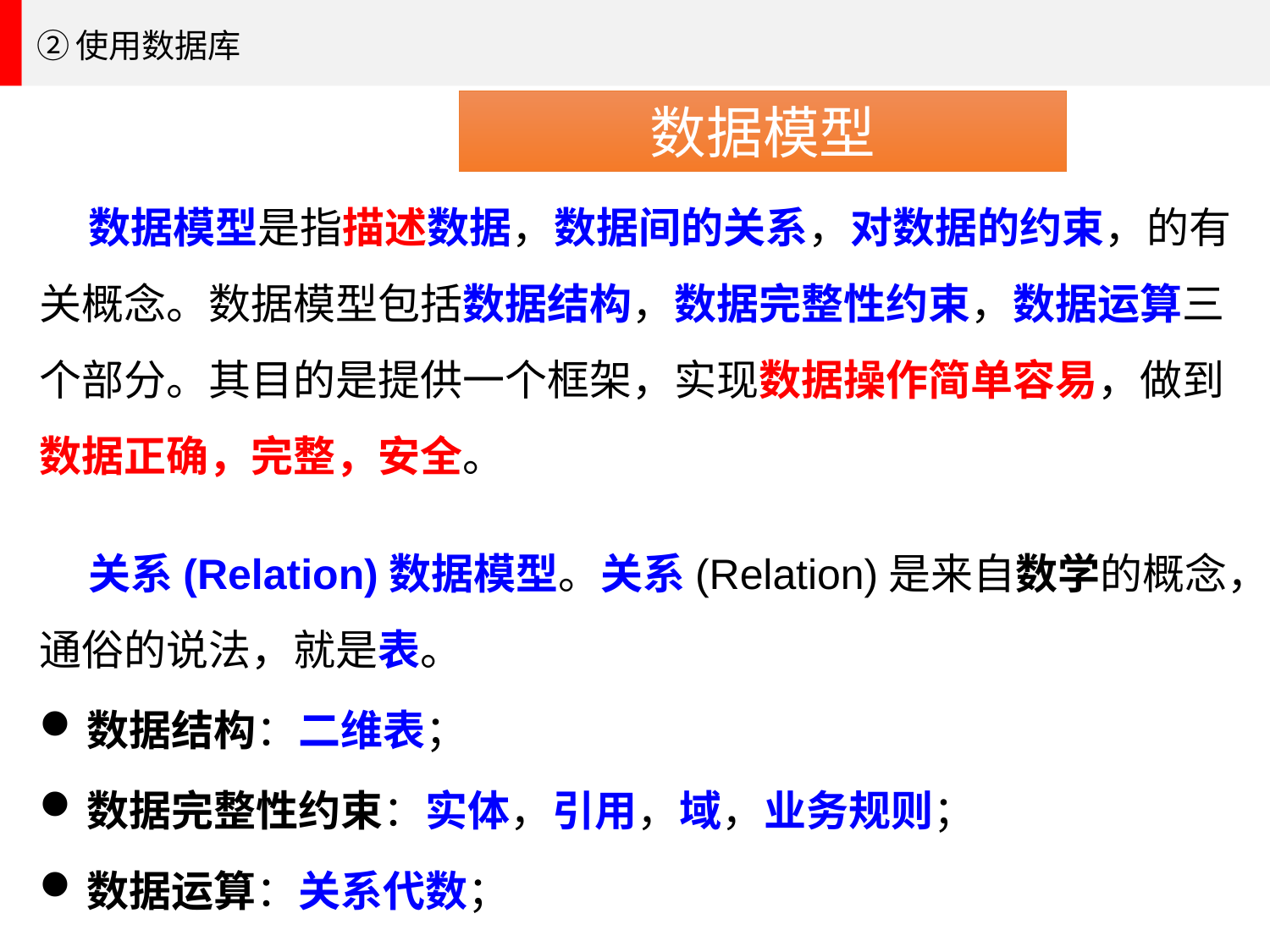

②使用数据库
数据模型
数据模型是指描述数据，数据间的关系，对数据的约束，的有关概念。数据模型包括数据结构，数据完整性约束，数据运算三个部分。其目的是提供一个框架，实现数据操作简单容易，做到数据正确，完整，安全。
关系(Relation)数据模型。关系(Relation)是来自数学的概念，通俗的说法，就是表。
数据结构：二维表；
数据完整性约束：实体，引用，域，业务规则；
数据运算：关系代数；